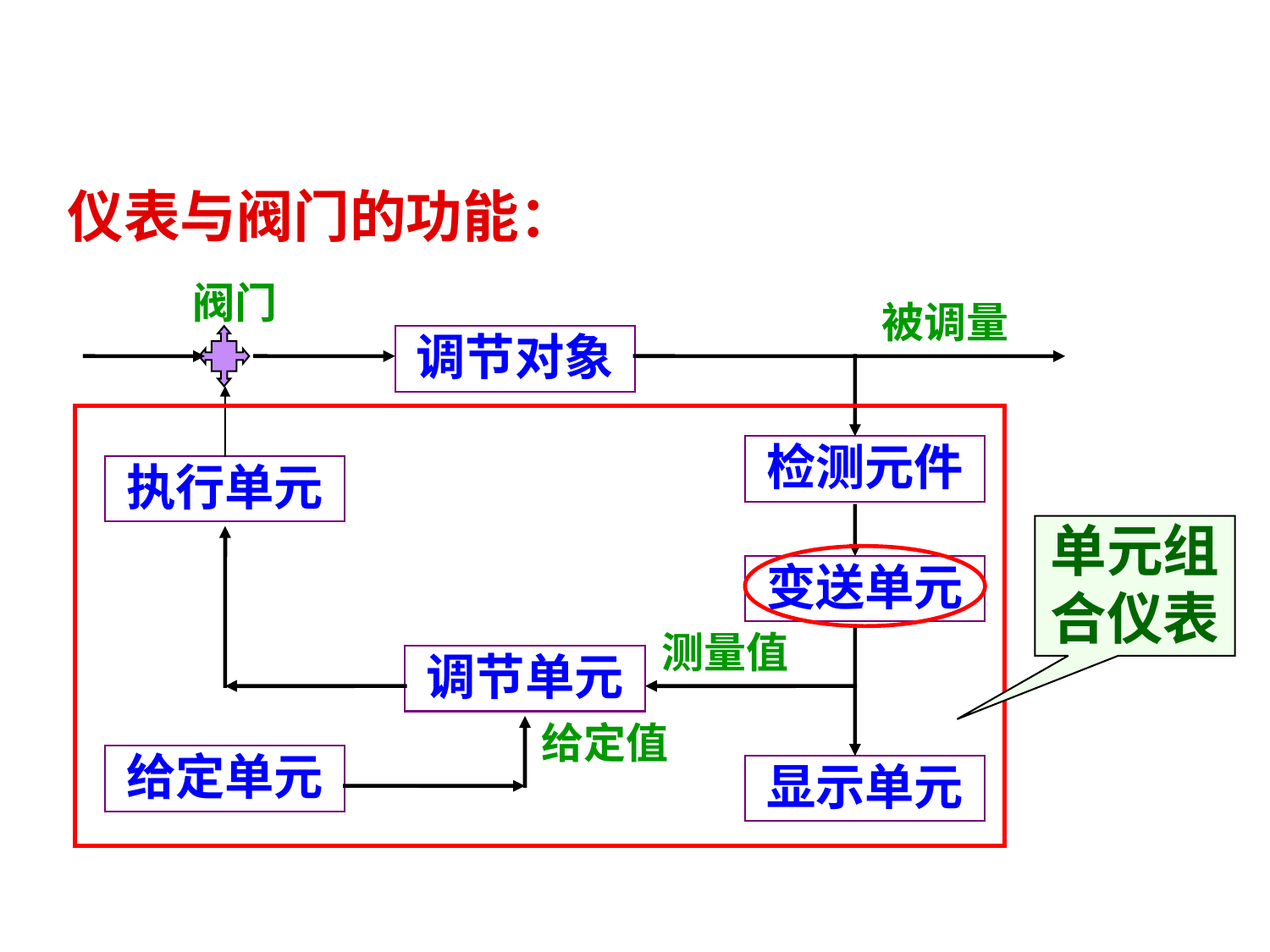

仪表与阀门的功能：
阀门
被调量

调节对象

检测元件
执行单元

变送单元
测量值

调节单元

给定值

给定单元
显示单元

单元组合仪表